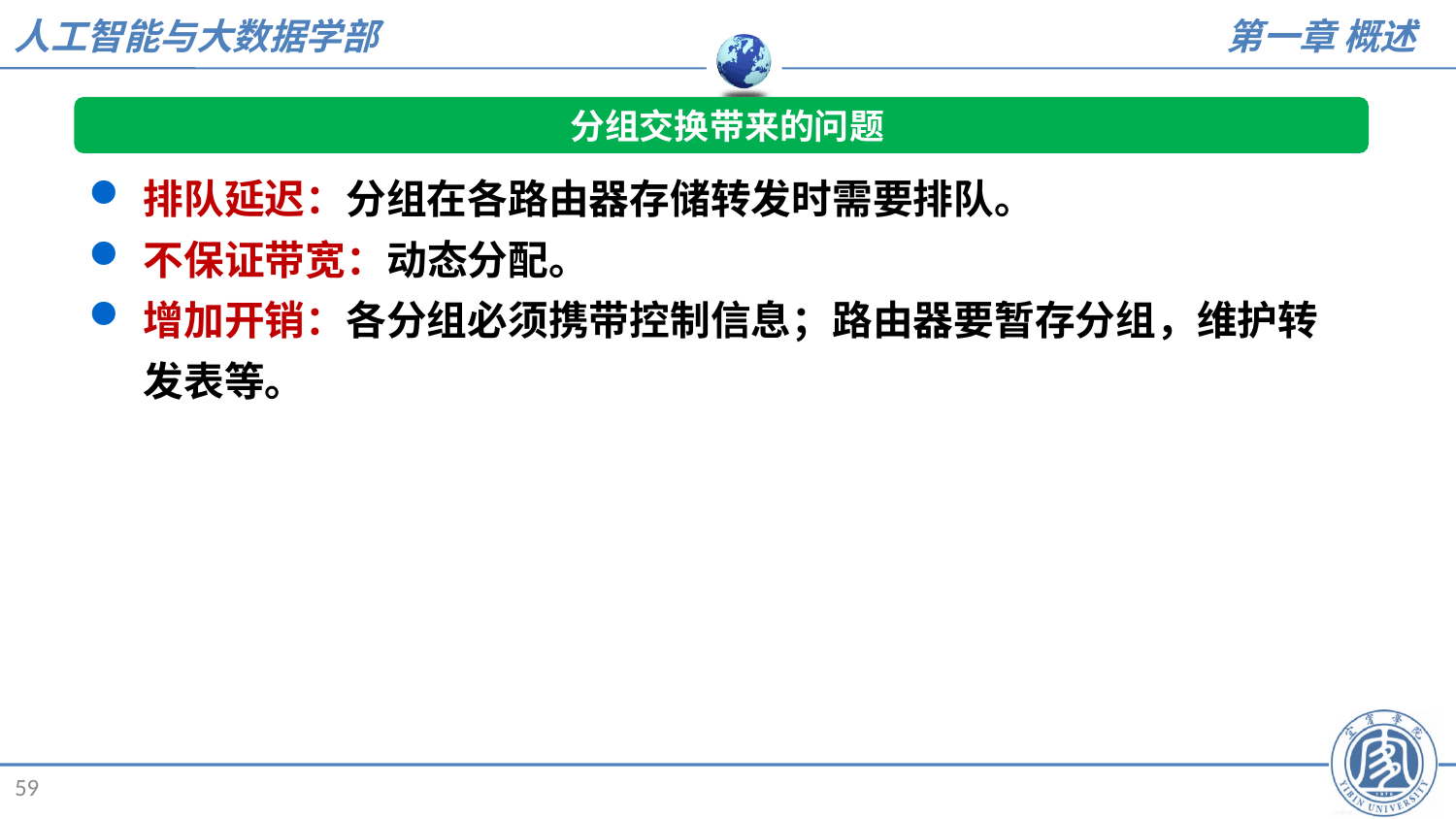

分组交换带来的问题
排队延迟：分组在各路由器存储转发时需要排队。
不保证带宽：动态分配。
增加开销：各分组必须携带控制信息；路由器要暂存分组，维护转发表等。
59